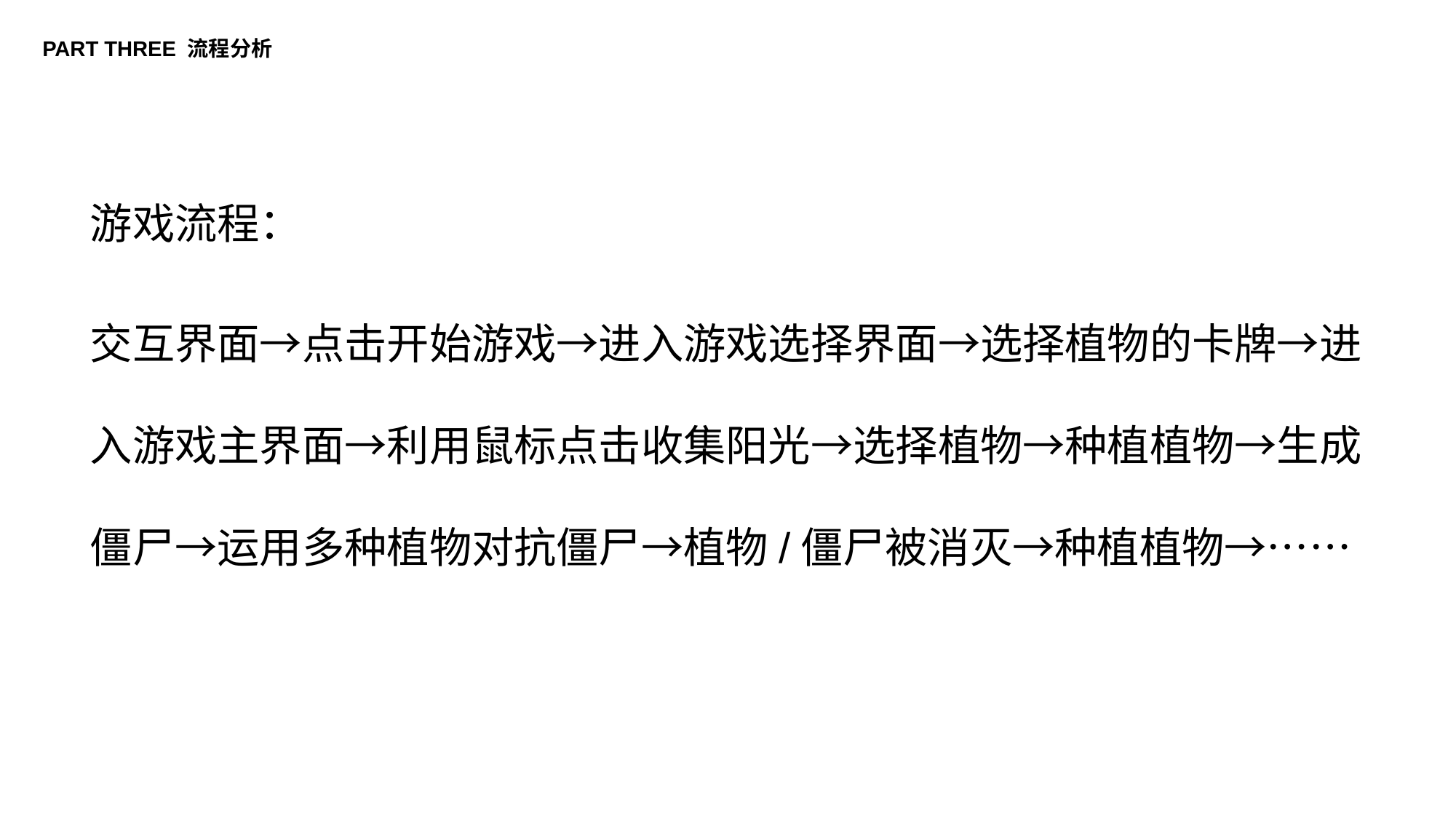

PART THREE 流程分析
游戏流程：
交互界面→点击开始游戏→进入游戏选择界面→选择植物的卡牌→进入游戏主界面→利用鼠标点击收集阳光→选择植物→种植植物→生成僵尸→运用多种植物对抗僵尸→植物/僵尸被消灭→种植植物→……